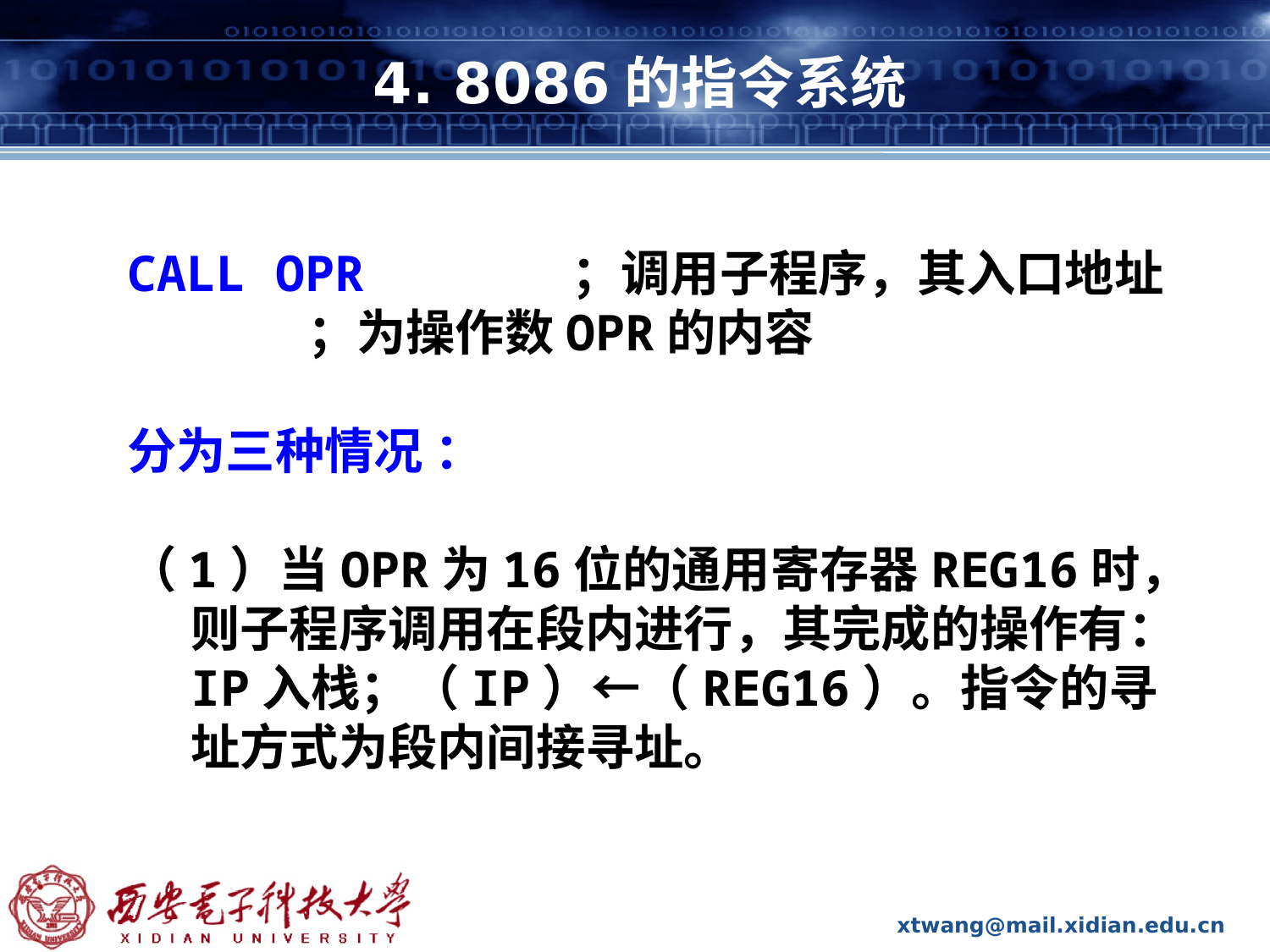

# 4. 8086的指令系统
CALL OPR		；调用子程序，其入口地址
               ；为操作数OPR的内容

分为三种情况 ：

（1）当OPR为16位的通用寄存器REG16时，则子程序调用在段内进行，其完成的操作有：IP入栈；（IP）←（REG16）。指令的寻址方式为段内间接寻址。